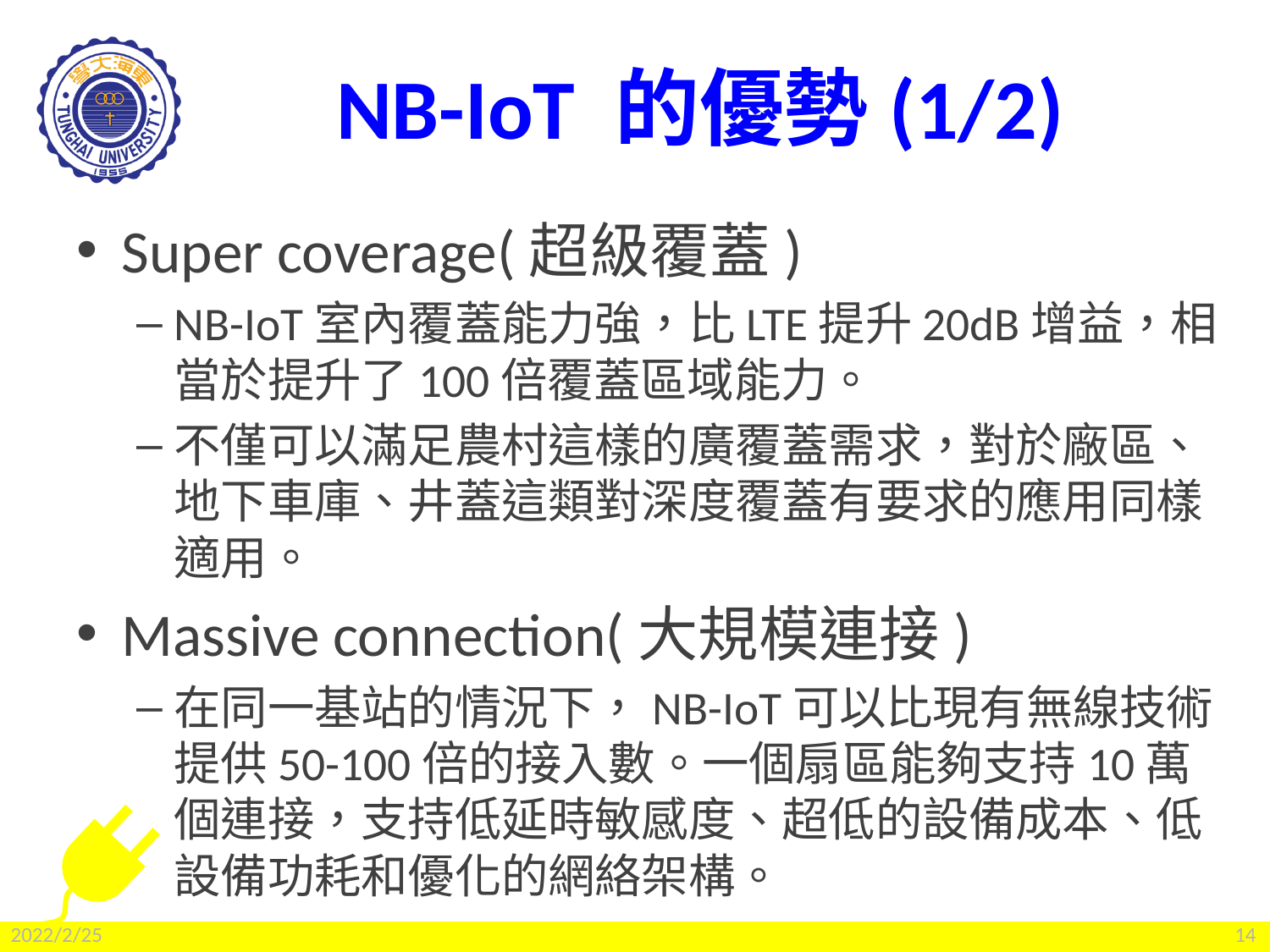

# NB-IoT 的優勢(1/2)
Super coverage(超級覆蓋)
NB-IoT室內覆蓋能力強，比LTE提升20dB增益，相當於提升了100倍覆蓋區域能力。
不僅可以滿足農村這樣的廣覆蓋需求，對於廠區、地下車庫、井蓋這類對深度覆蓋有要求的應用同樣適用。
Massive connection(大規模連接)
在同一基站的情況下，NB-IoT可以比現有無線技術提供50-100倍的接入數。一個扇區能夠支持10萬個連接，支持低延時敏感度、超低的設備成本、低設備功耗和優化的網絡架構。

2022/2/25

14